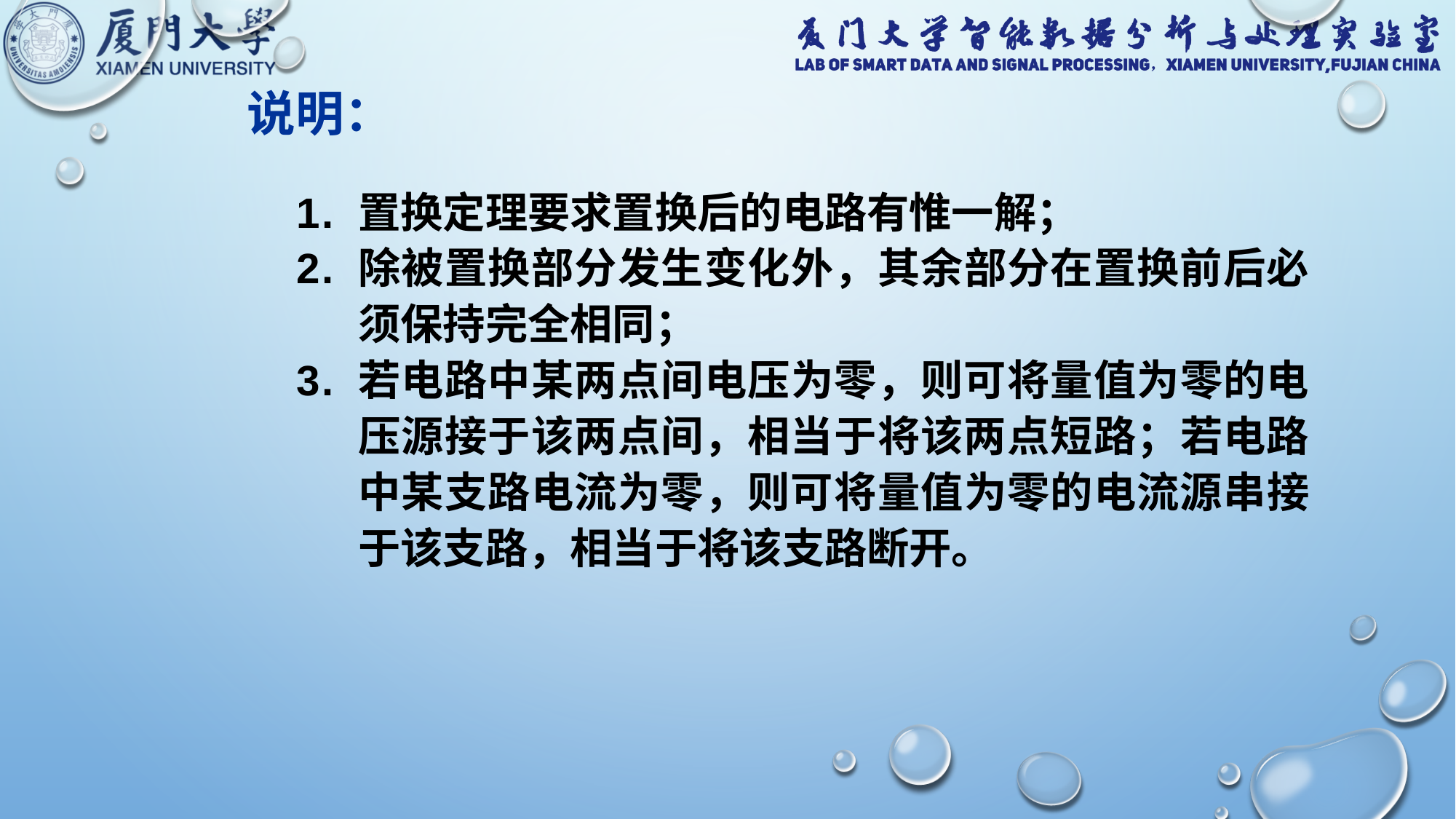

说明：
置换定理要求置换后的电路有惟一解；
除被置换部分发生变化外，其余部分在置换前后必须保持完全相同；
若电路中某两点间电压为零，则可将量值为零的电压源接于该两点间，相当于将该两点短路；若电路中某支路电流为零，则可将量值为零的电流源串接于该支路，相当于将该支路断开。